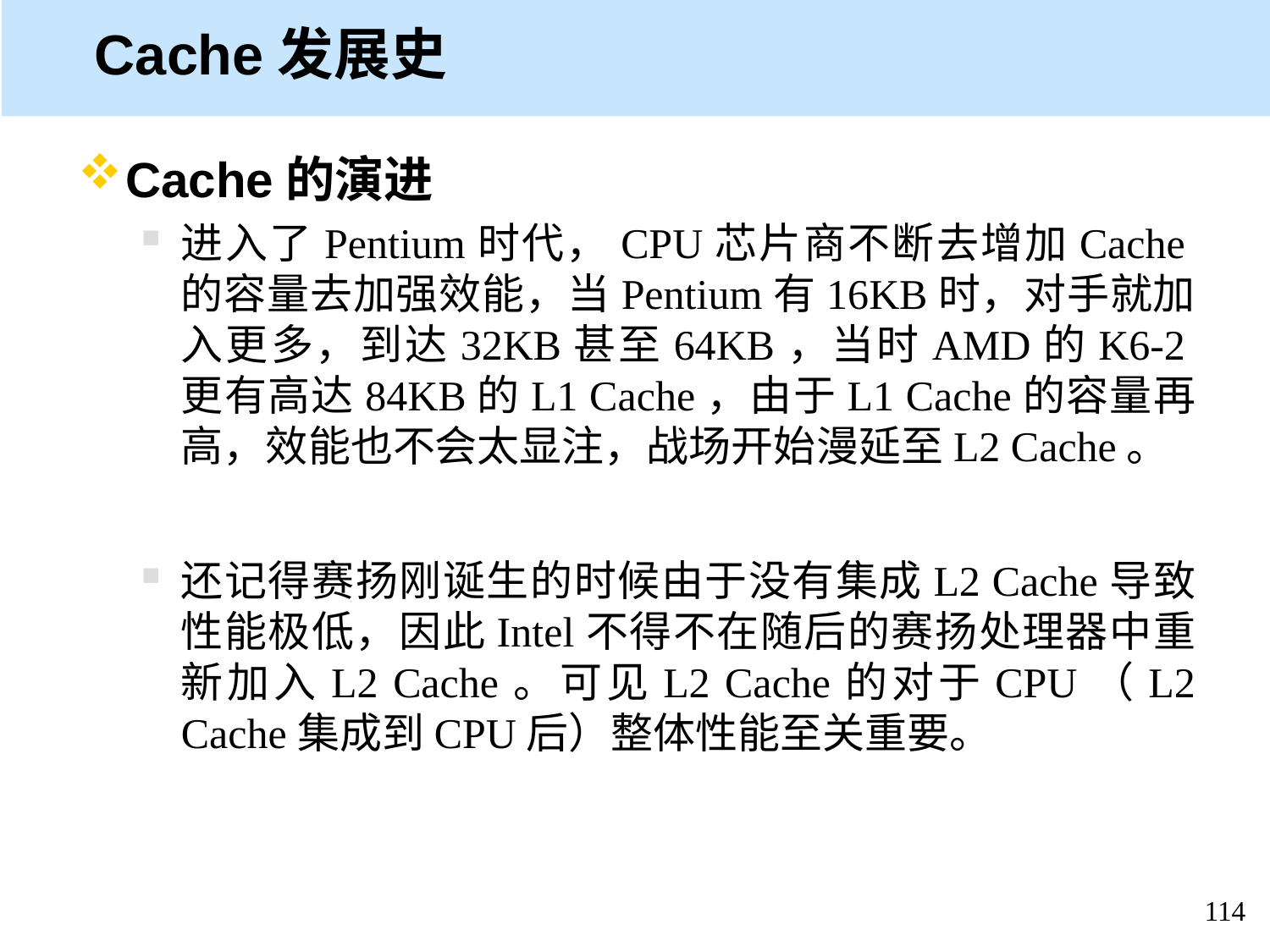

# Cache发展史
Cache的演进
进入了Pentium时代，CPU芯片商不断去增加Cache的容量去加强效能，当Pentium有16KB时，对手就加入更多，到达32KB甚至64KB，当时AMD的K6-2更有高达84KB的L1 Cache，由于L1 Cache的容量再高，效能也不会太显注，战场开始漫延至L2 Cache。

还记得赛扬刚诞生的时候由于没有集成L2 Cache导致性能极低，因此Intel不得不在随后的赛扬处理器中重新加入L2 Cache。可见L2 Cache的对于CPU（L2 Cache集成到CPU后）整体性能至关重要。